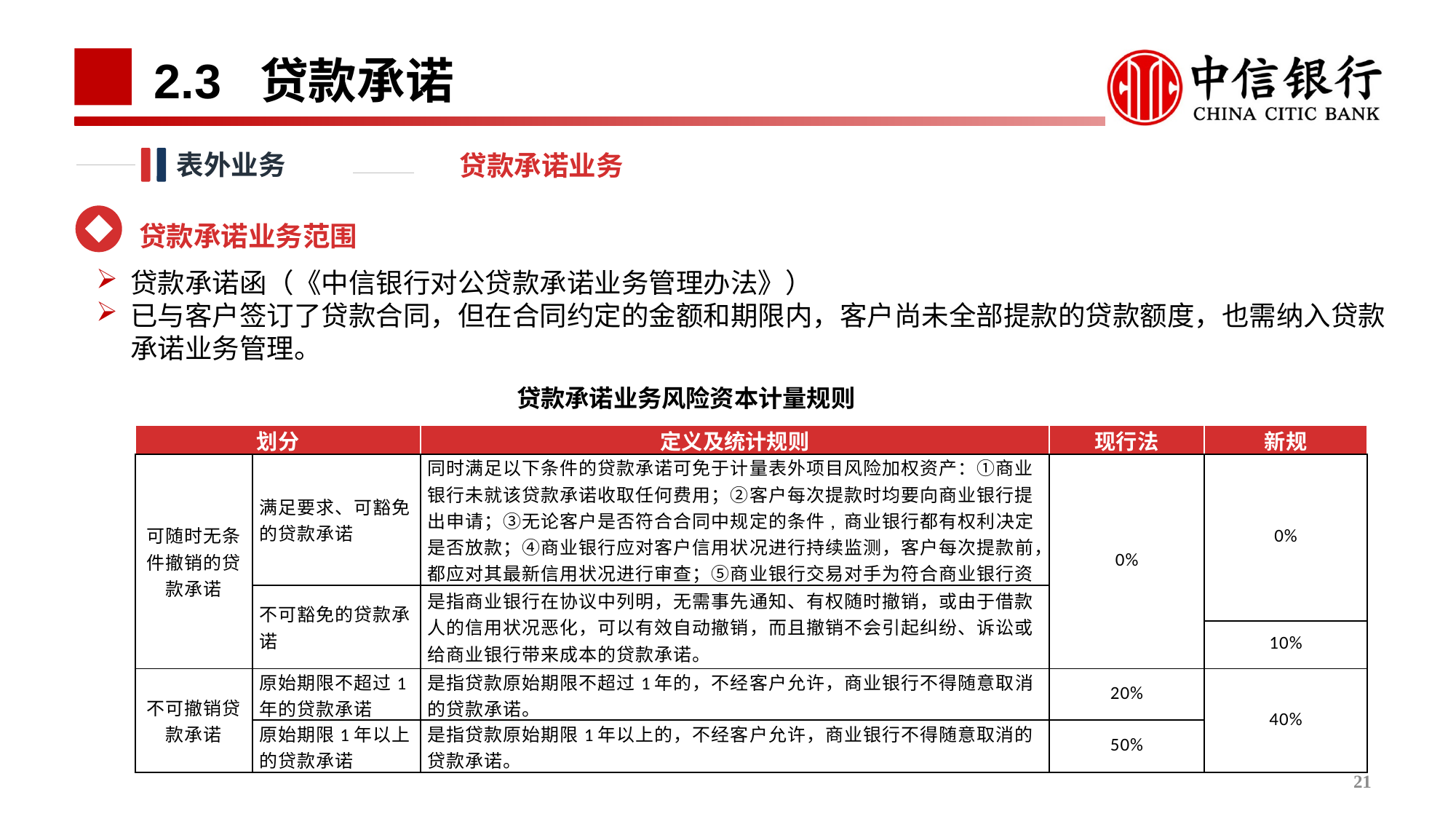

# 2.3  贷款承诺
表外业务
贷款承诺业务

贷款承诺业务范围

贷款承诺函（《中信银行对公贷款承诺业务管理办法》）
已与客户签订了贷款合同，但在合同约定的金额和期限内，客户尚未全部提款的贷款额度，也需纳入贷款承诺业务管理。
贷款承诺业务风险资本计量规则
| 划分 |  | 定义及统计规则 | 现行法 | 新规 |
| --- | --- | --- | --- | --- |
| 可随时无条件撤销的贷款承诺 | 满足要求、可豁免的贷款承诺 | 同时满足以下条件的贷款承诺可免于计量表外项目风险加权资产：①商业银行未就该贷款承诺收取任何费用；②客户每次提款时均要向商业银行提出申请；③无论客户是否符合合同中规定的条件, 商业银行都有权利决定是否放款；④商业银行应对客户信用状况进行持续监测，客户每次提款前，都应对其最新信用状况进行审查；⑤商业银行交易对手为符合商业银行资本管理办法（征求意见稿）》约定的公司风险暴露定义的主体。 | 0% | 0% |
|  | 不可豁免的贷款承诺 | 是指商业银行在协议中列明，无需事先通知、有权随时撤销，或由于借款人的信用状况恶化，可以有效自动撤销，而且撤销不会引起纠纷、诉讼或给商业银行带来成本的贷款承诺。 |  |  |
|  |  |  |  | 10% |
| 不可撤销贷款承诺 | 原始期限不超过1年的贷款承诺 | 是指贷款原始期限不超过1年的，不经客户允许，商业银行不得随意取消的贷款承诺。 | 20% | 40% |
|  | 原始期限1年以上的贷款承诺 | 是指贷款原始期限1年以上的，不经客户允许，商业银行不得随意取消的贷款承诺。 | 50% |  |
21